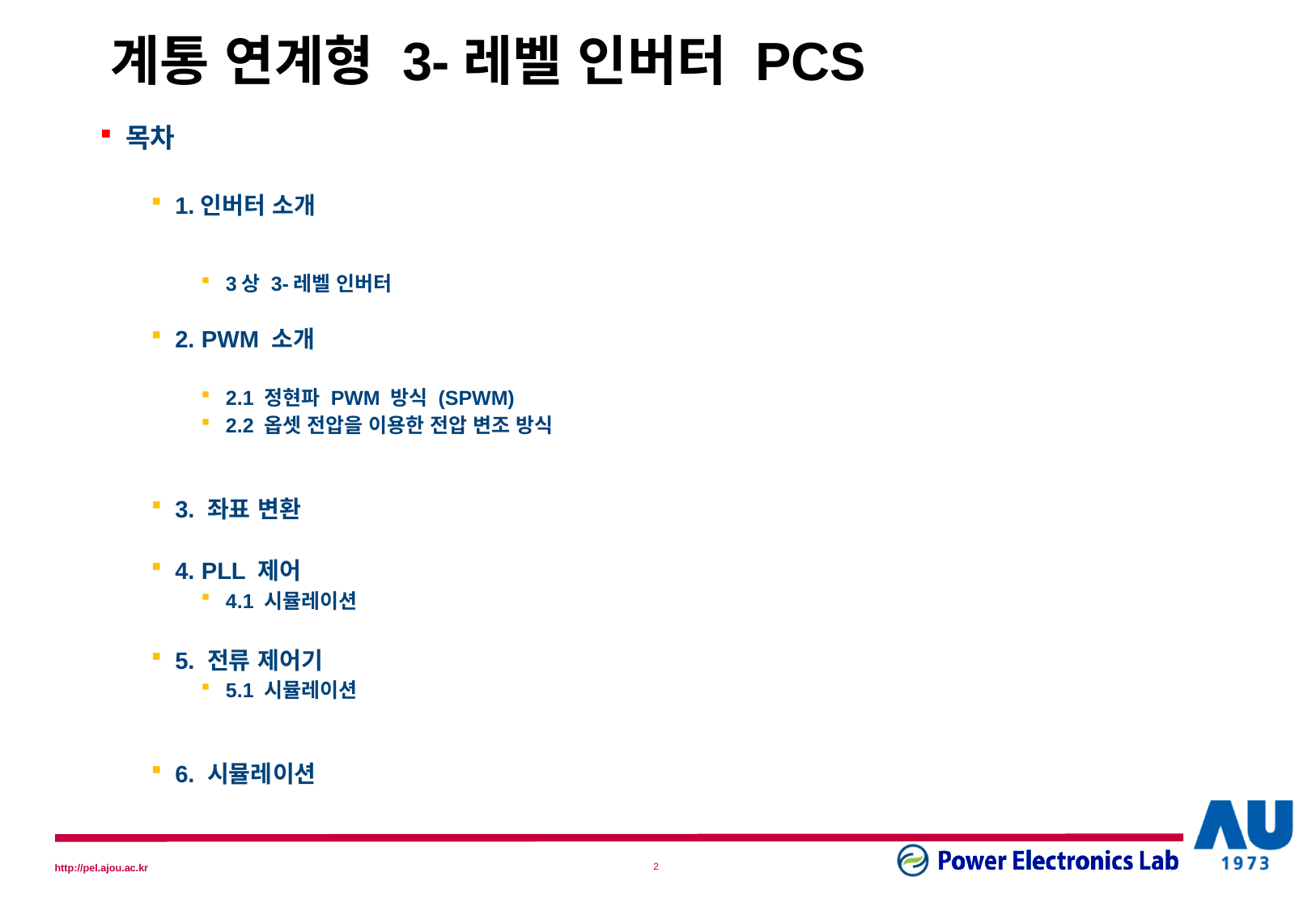

# 계통 연계형 3-레벨 인버터 PCS

목차
1.인버터 소개

3상 3-레벨 인버터
2. PWM 소개
2.1 정현파 PWM 방식 (SPWM)
2.2 옵셋 전압을 이용한 전압 변조 방식

3. 좌표 변환
4. PLL 제어
4.1 시뮬레이션

5. 전류 제어기
5.1 시뮬레이션

6. 시뮬레이션
2